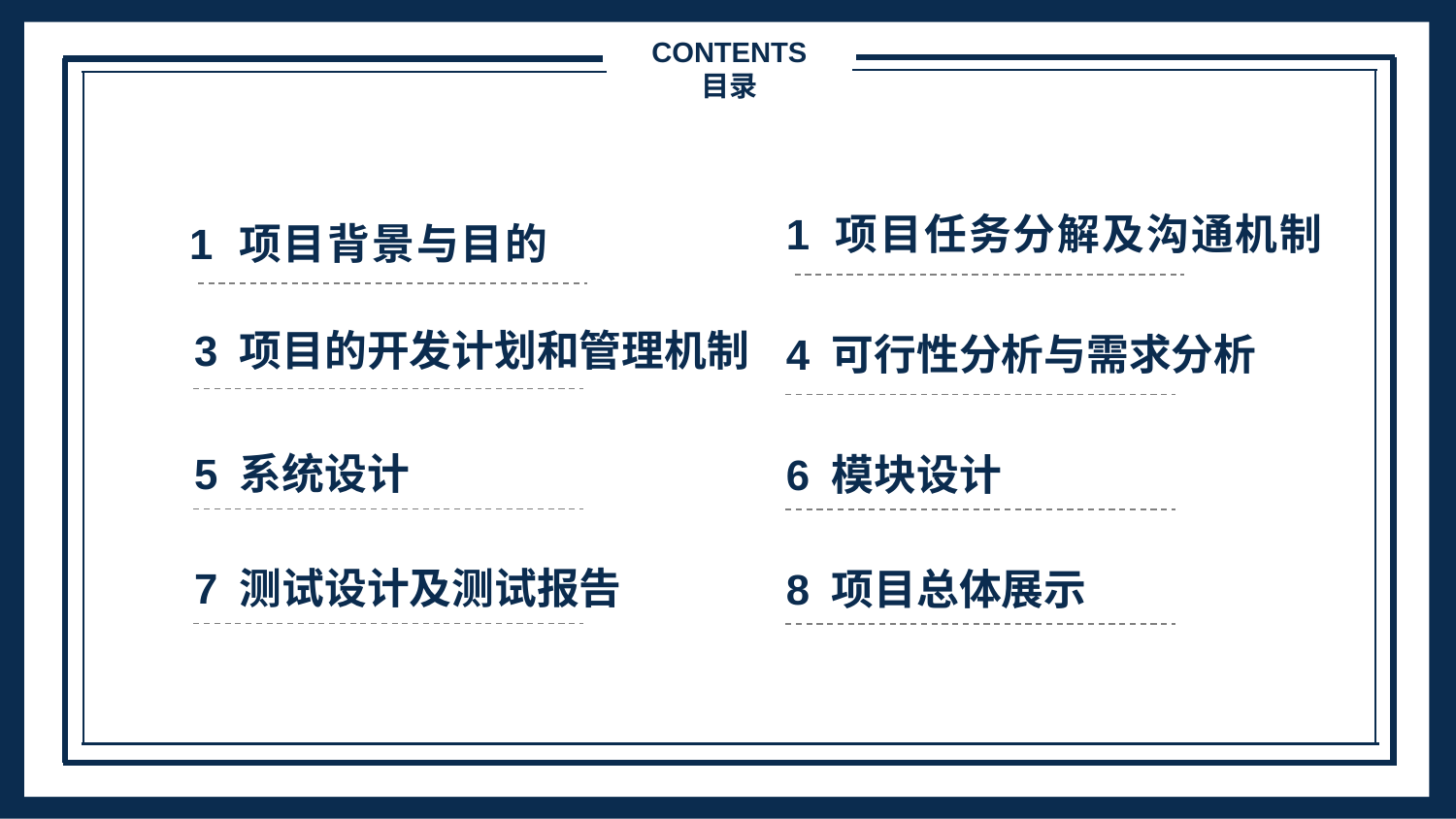

行业PPT模板http://www.1ppt.com/hangye/
CONTENTS
目录
1 项目任务分解及沟通机制
1 项目背景与目的
3 项目的开发计划和管理机制
4 可行性分析与需求分析
5 系统设计
6 模块设计
7 测试设计及测试报告
8 项目总体展示